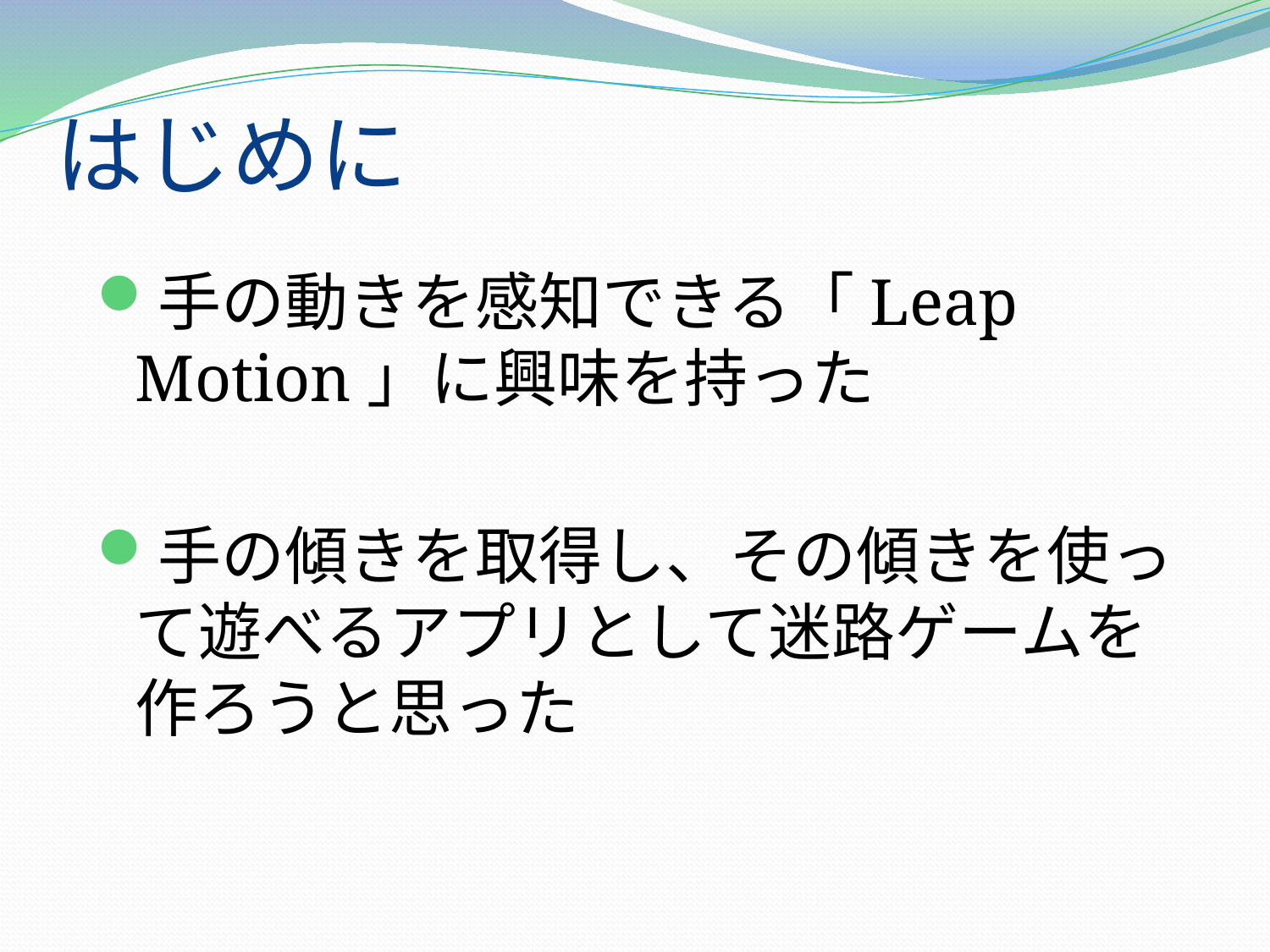

# はじめに
手の動きを感知できる「Leap Motion」に興味を持った

手の傾きを取得し、その傾きを使って遊べるアプリとして迷路ゲームを作ろうと思った